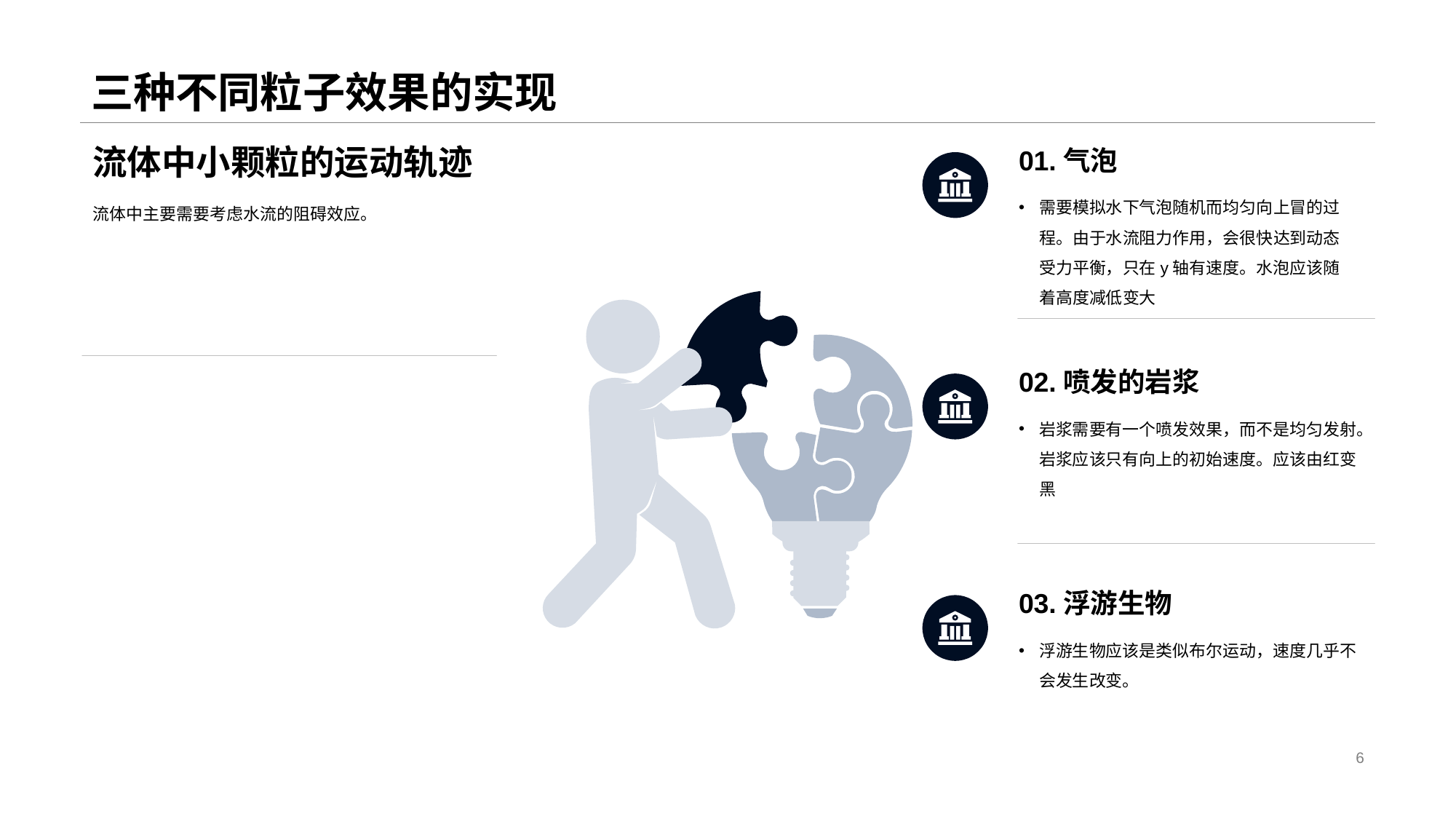

# 三种不同粒子效果的实现
流体中小颗粒的运动轨迹
流体中主要需要考虑水流的阻碍效应。
01.气泡

需要模拟水下气泡随机而均匀向上冒的过程。由于水流阻力作用，会很快达到动态受力平衡，只在y轴有速度。水泡应该随着高度减低变大

02.喷发的岩浆

岩浆需要有一个喷发效果，而不是均匀发射。岩浆应该只有向上的初始速度。应该由红变黑
03.浮游生物

浮游生物应该是类似布尔运动，速度几乎不会发生改变。
6